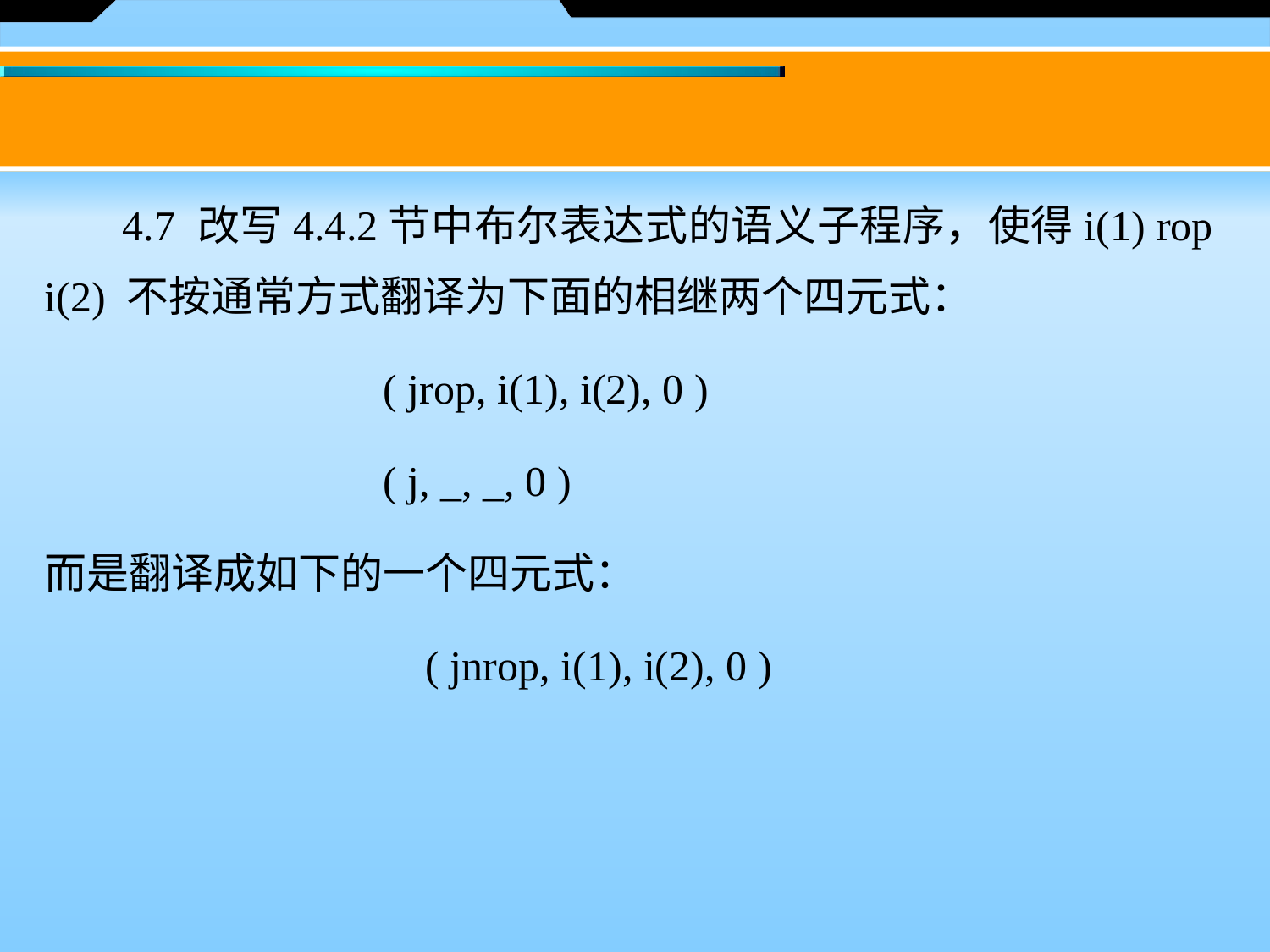

4.7 改写4.4.2节中布尔表达式的语义子程序，使得i(1) rop i(2) 不按通常方式翻译为下面的相继两个四元式：
                   	        ( jrop, i(1), i(2), 0 )
                   	        ( j, _, _, 0 )
而是翻译成如下的一个四元式：
                        	( jnrop, i(1), i(2), 0 )